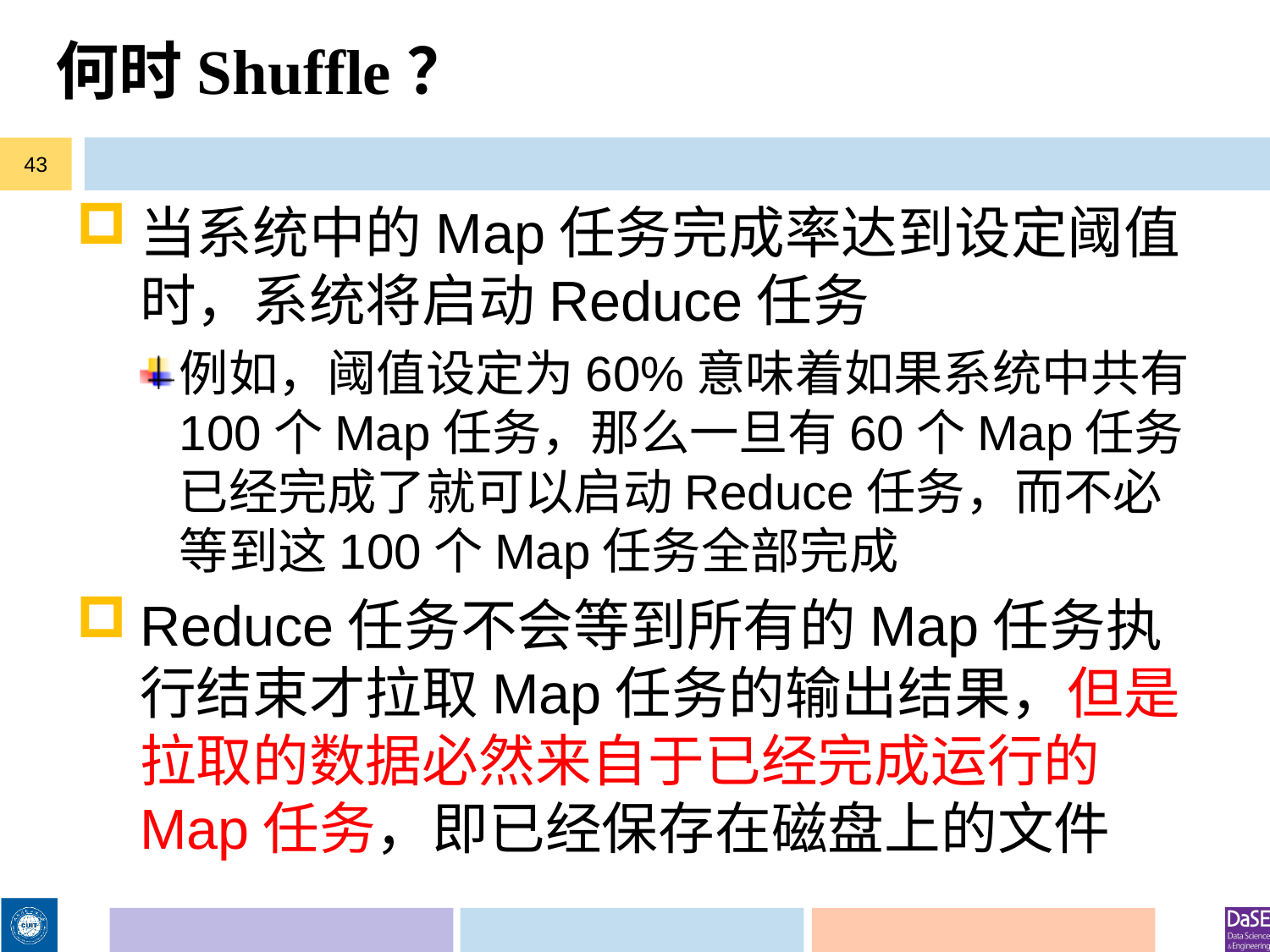

# 何时Shuffle？
43
当系统中的Map任务完成率达到设定阈值时，系统将启动Reduce任务
例如，阈值设定为60%意味着如果系统中共有100个Map任务，那么一旦有60个Map任务已经完成了就可以启动Reduce任务，而不必等到这100个Map任务全部完成
Reduce任务不会等到所有的Map任务执行结束才拉取Map任务的输出结果，但是拉取的数据必然来自于已经完成运行的Map任务，即已经保存在磁盘上的文件